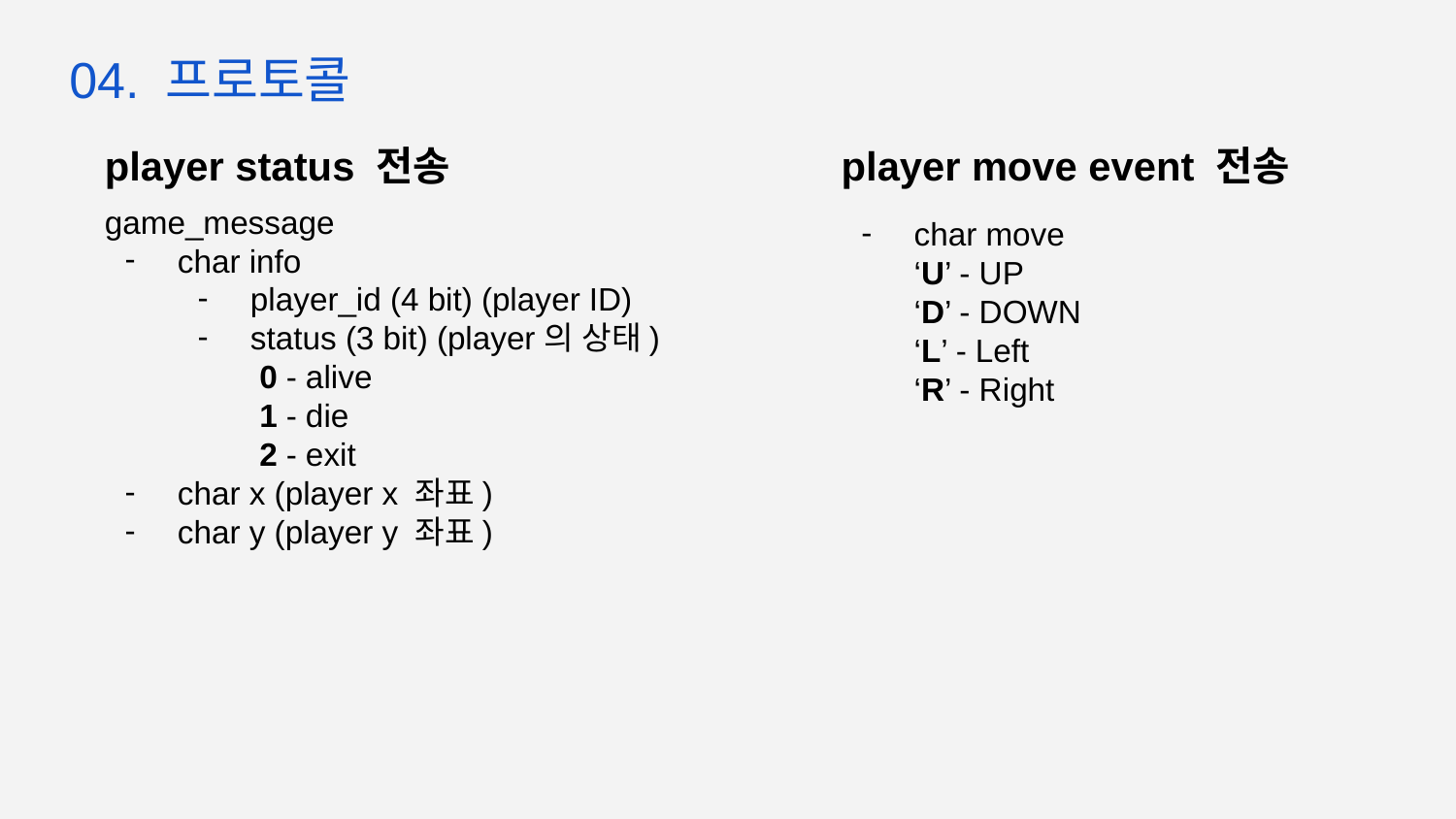

04. 프로토콜
player status 전송

game_message
char info
player_id (4 bit) (player ID)
status (3 bit) (player의 상태)
 0 - alive
 1 - die
 2 - exit
char x (player x 좌표)
char y (player y 좌표)
player move event 전송

char move
‘U’ - UP
‘D’ - DOWN
‘L’ - Left
‘R’ - Right